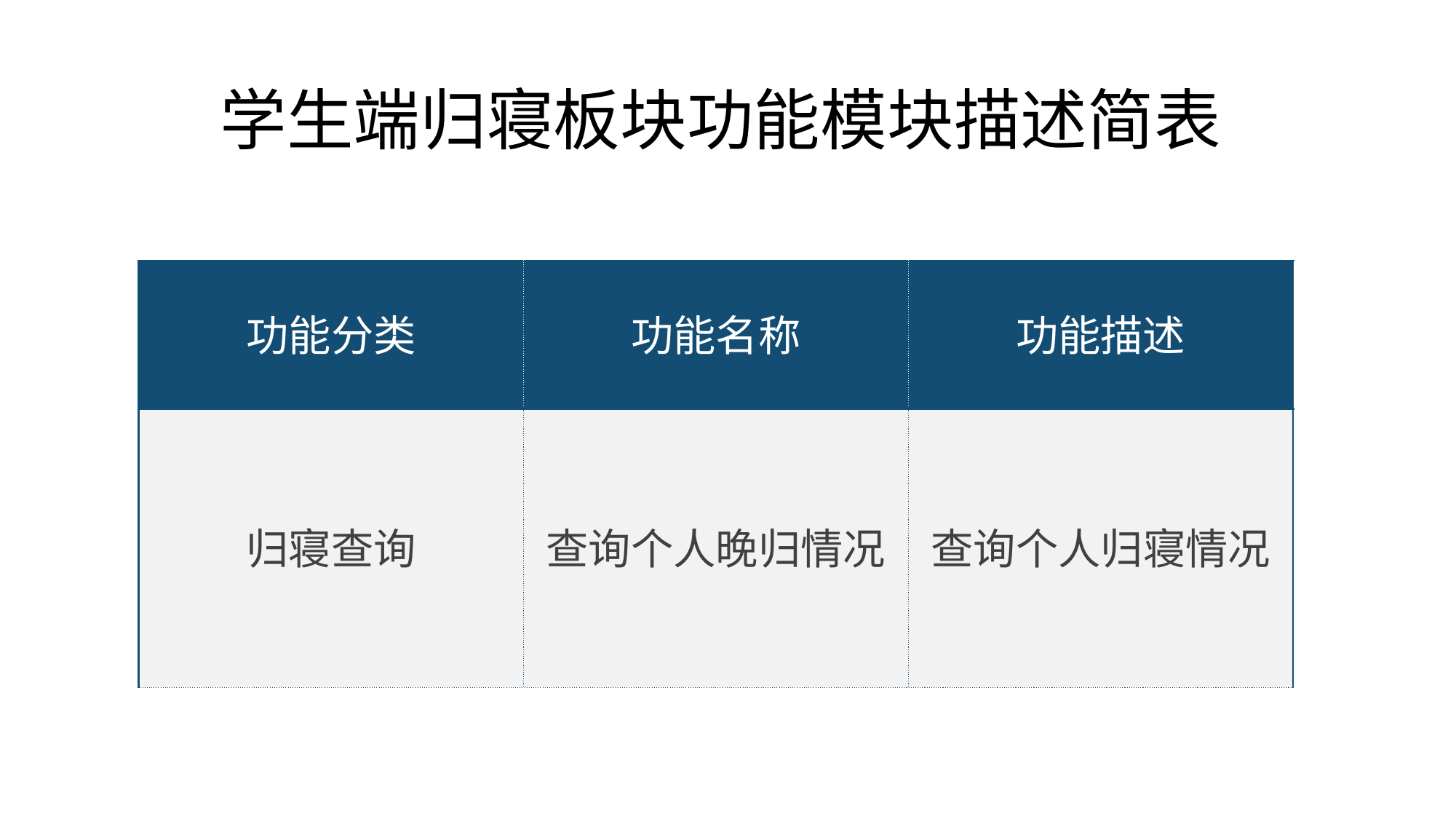

# 学生端归寝板块功能模块描述简表
| 功能分类 | 功能名称 | 功能描述 |
| --- | --- | --- |
| 归寝查询 | 查询个人晚归情况 | 查询个人归寝情况 |